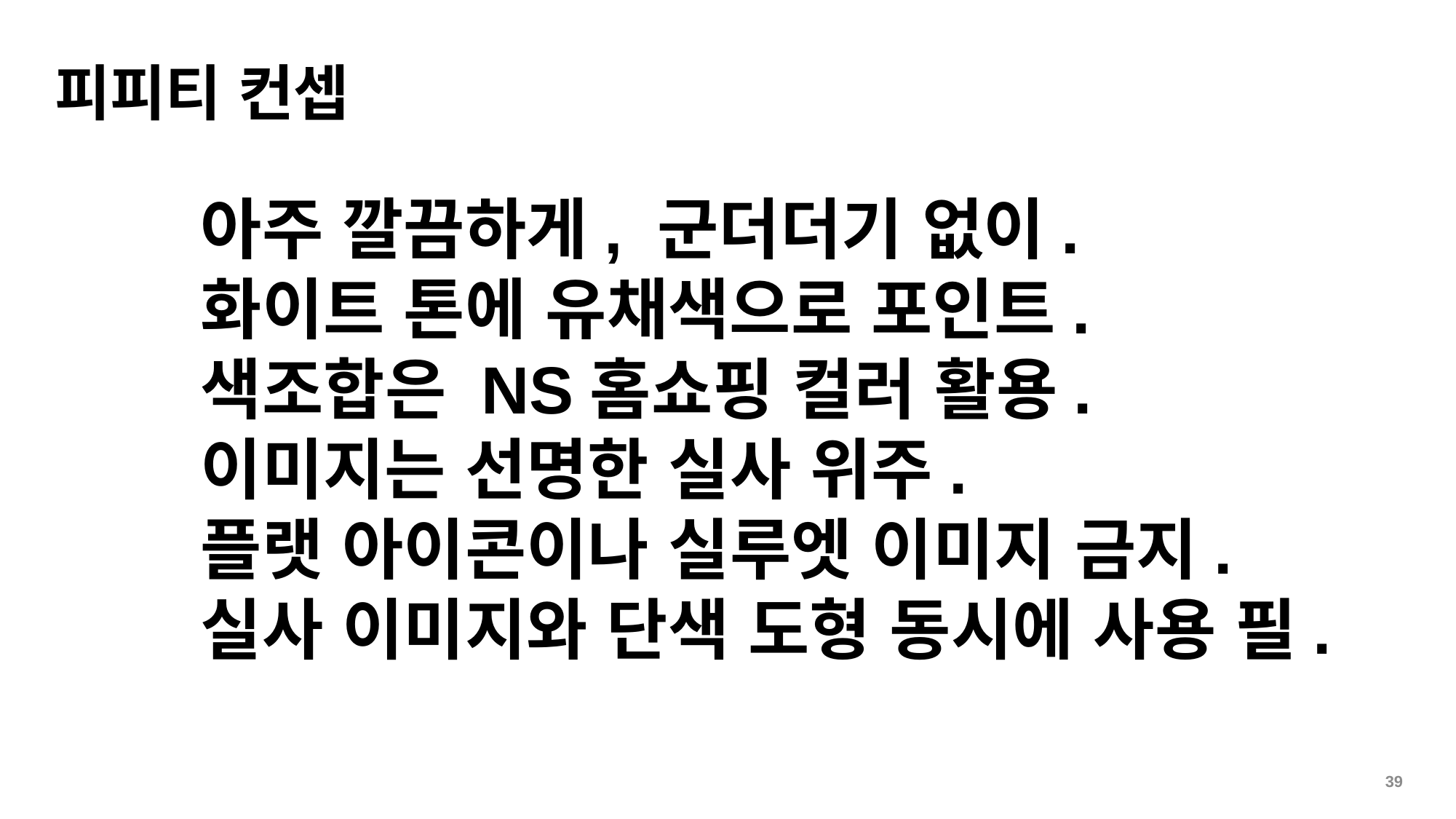

피피티 컨셉
아주 깔끔하게, 군더더기 없이.
화이트 톤에 유채색으로 포인트.
색조합은 NS홈쇼핑 컬러 활용.
이미지는 선명한 실사 위주.
플랫 아이콘이나 실루엣 이미지 금지.
실사 이미지와 단색 도형 동시에 사용 필.
39